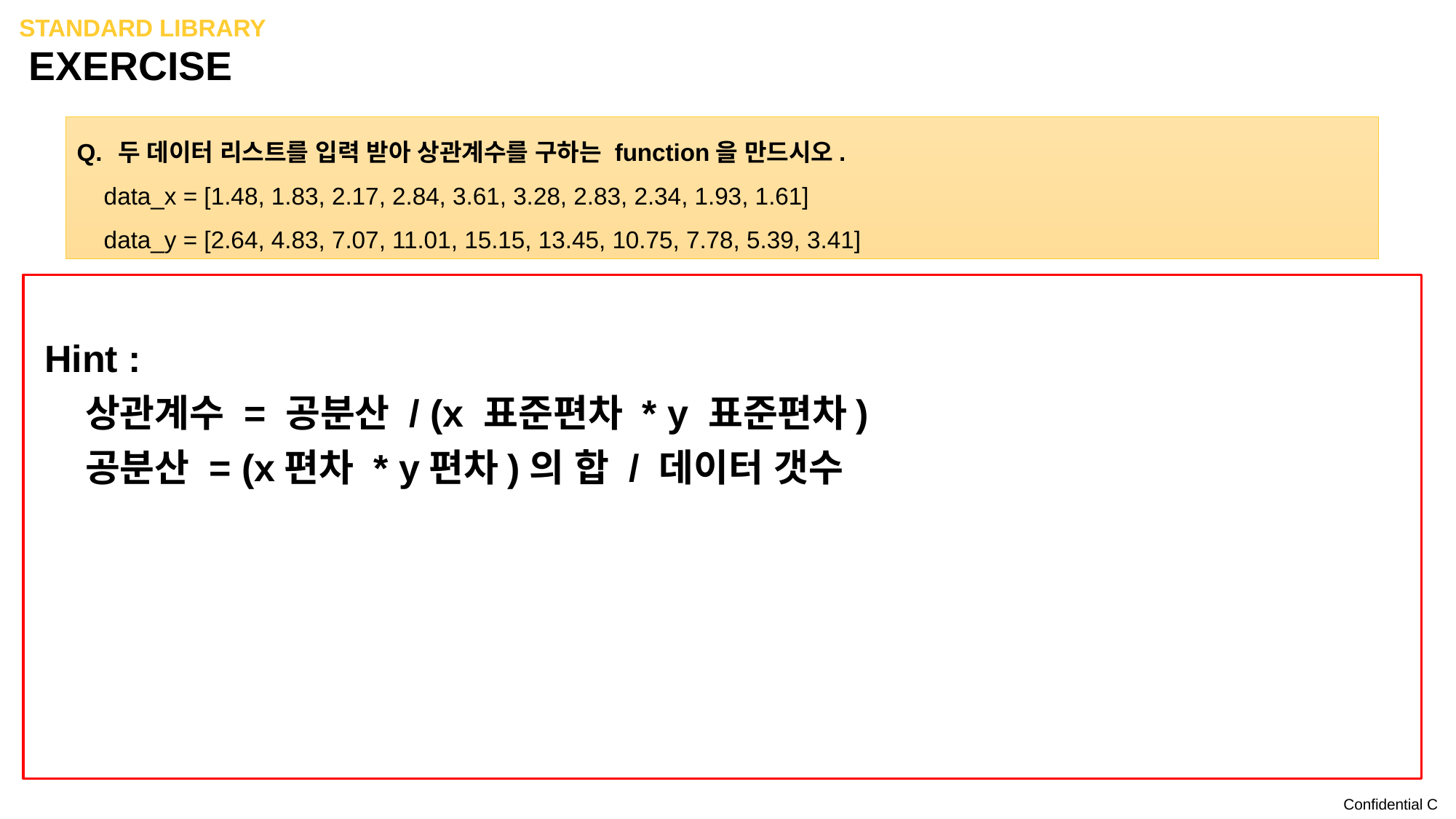

standard LIBRARY
# EXERCISE
두 데이터 리스트를 입력 받아 상관계수를 구하는 function을 만드시오.
    data_x = [1.48, 1.83, 2.17, 2.84, 3.61, 3.28, 2.83, 2.34, 1.93, 1.61]
    data_y = [2.64, 4.83, 7.07, 11.01, 15.15, 13.45, 10.75, 7.78, 5.39, 3.41]

 Hint :
    상관계수 = 공분산 / (x 표준편차 * y 표준편차)
    공분산 = (x편차 * y편차)의 합 / 데이터 갯수
import statistics

def cor_factor(x, y):
    avr_x = statistics.mean(x)
    avr_y = statistics.mean(y)
    sum = 0
    for i in range(len(x)):
        sum = sum + (x[i]-avr_x)*(y[i]-avr_y)
    covar = sum / len(x)
    cor_fac = covar / (statistics.pstdev(x)*statistics.pstdev(y))
    return cor_fac

print(cor_factor(data_x, data_y))